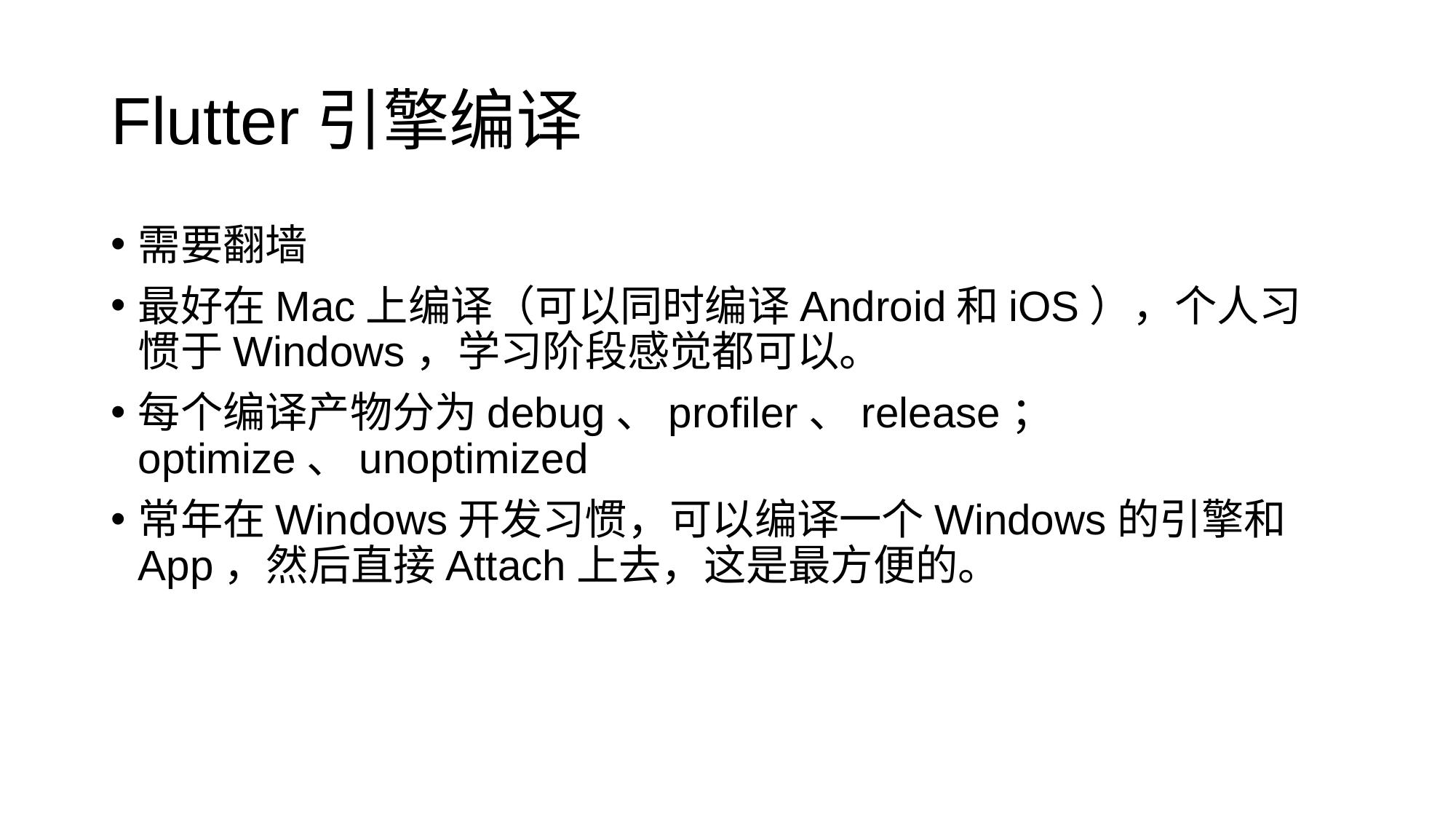

# Flutter引擎编译
需要翻墙
最好在Mac上编译（可以同时编译Android和iOS），个人习惯于Windows，学习阶段感觉都可以。
每个编译产物分为debug、profiler、release；optimize、unoptimized
常年在Windows开发习惯，可以编译一个Windows的引擎和App，然后直接Attach上去，这是最方便的。